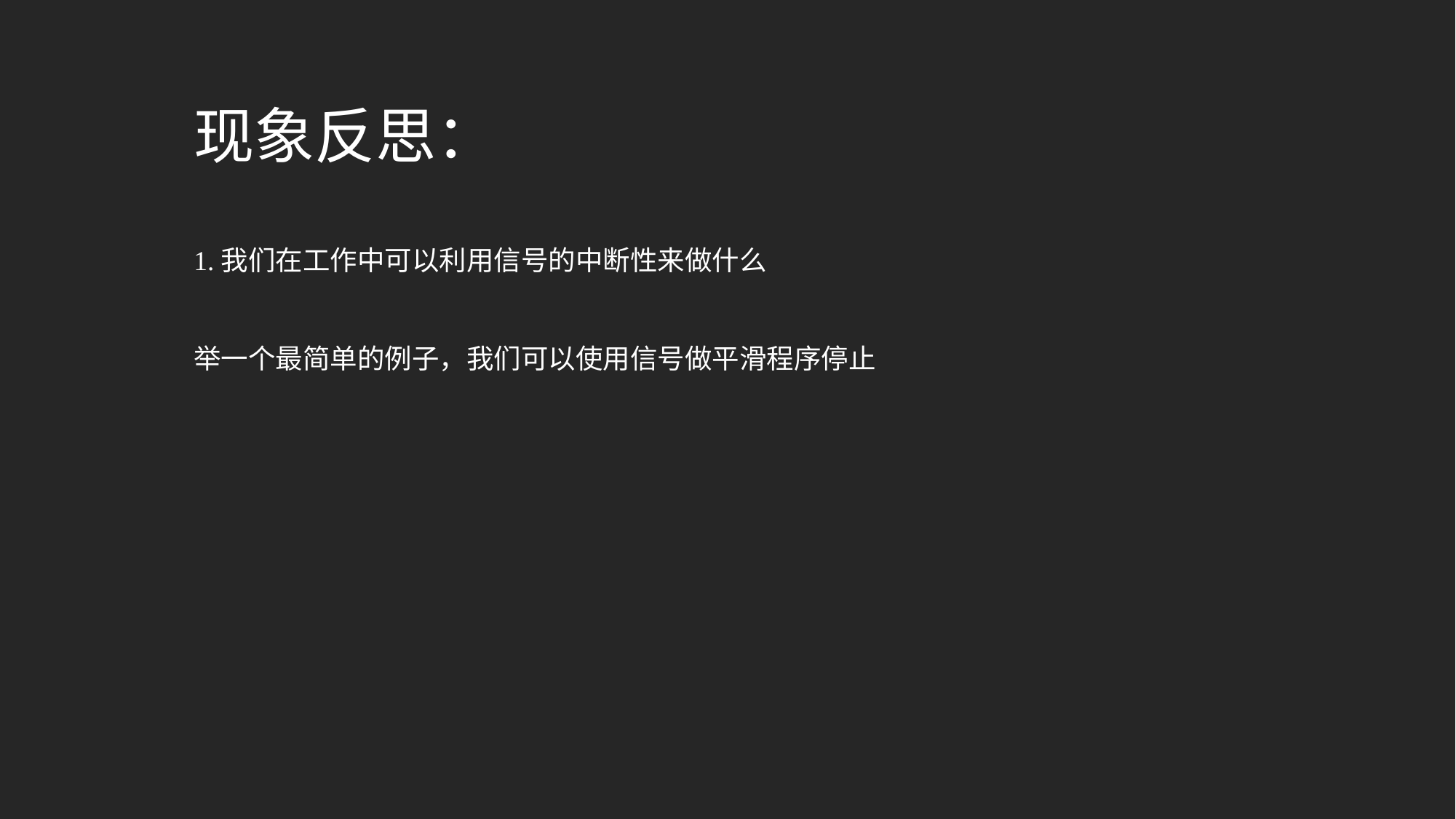

现象反思：

1.我们在工作中可以利用信号的中断性来做什么

举一个最简单的例子，我们可以使用信号做平滑程序停止